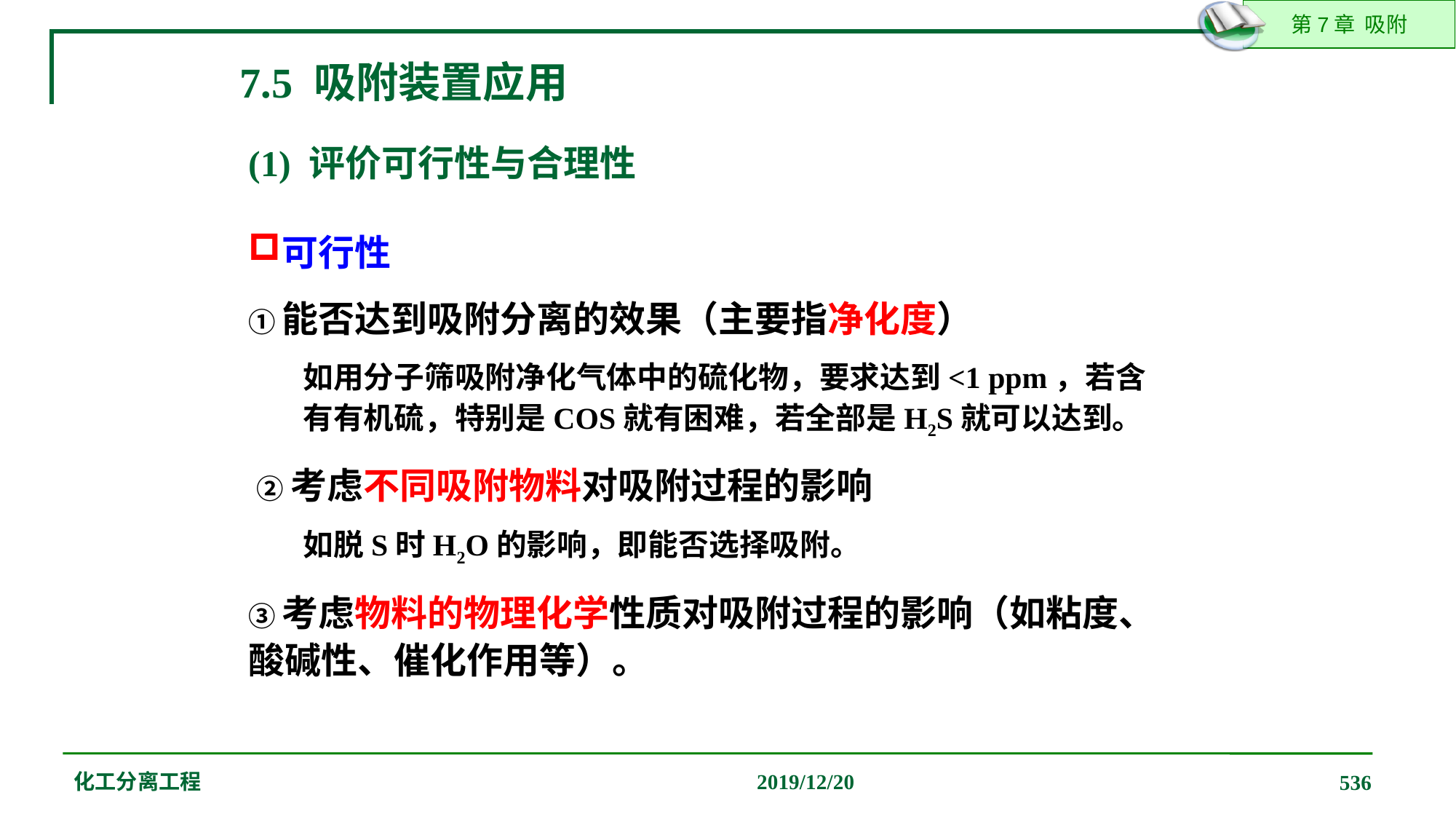

7.5 吸附装置应用
(1) 评价可行性与合理性
可行性
①能否达到吸附分离的效果（主要指净化度）
如用分子筛吸附净化气体中的硫化物，要求达到<1 ppm，若含有有机硫，特别是COS就有困难，若全部是H2S就可以达到。
 ②考虑不同吸附物料对吸附过程的影响
如脱S时H2O的影响，即能否选择吸附。
③考虑物料的物理化学性质对吸附过程的影响（如粘度、酸碱性、催化作用等）。

化工分离工程
2019/12/20
536